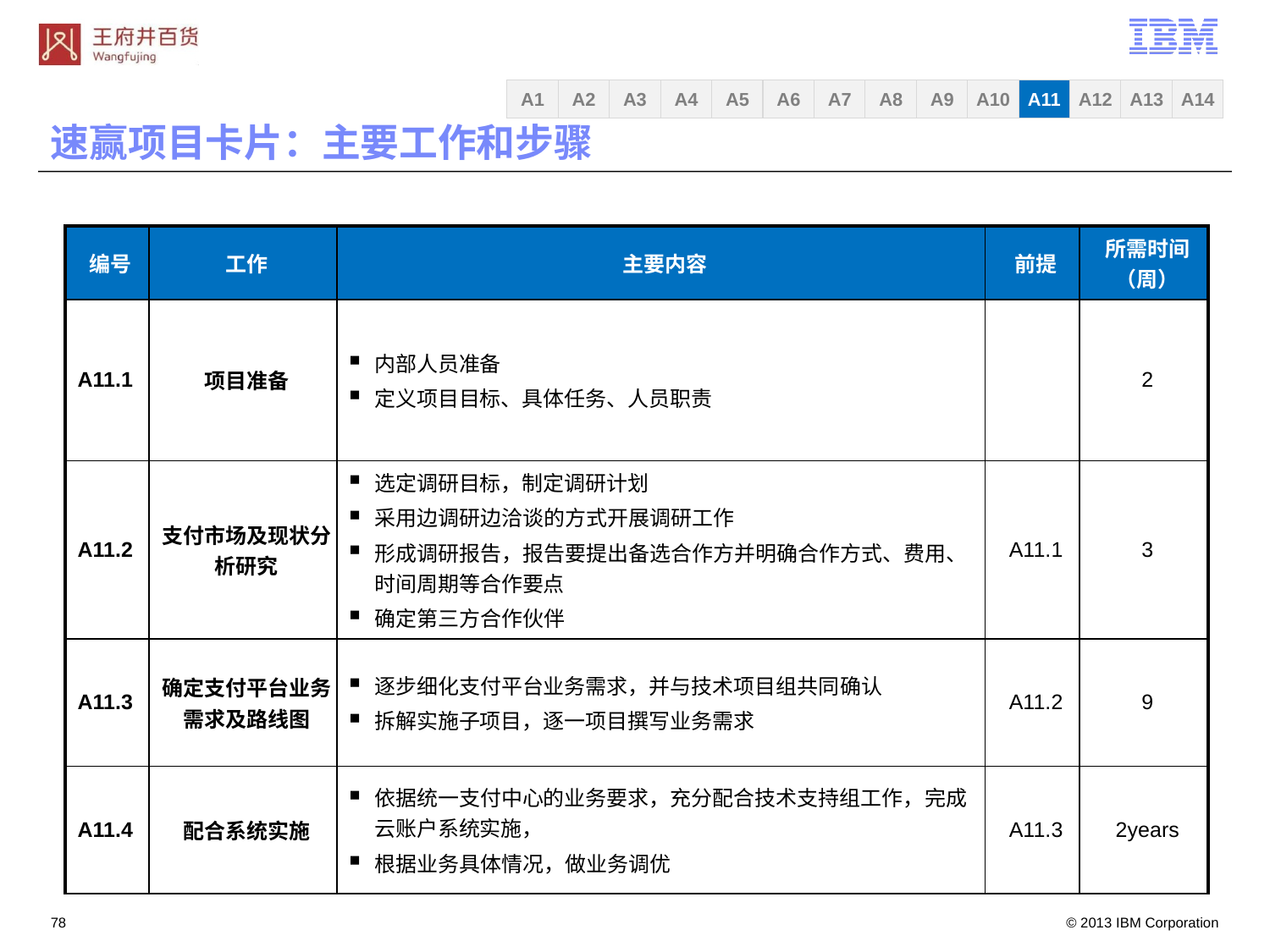

速赢项目卡片：主要工作和步骤
A3
A4
A5
A6
A7
A8
A9
A10
A11
A12
A13
A14
A1
A2
| 编号 | 工作 | 主要内容 | 前提 | 所需时间（周） |
| --- | --- | --- | --- | --- |
| A11.1 | 项目准备 | 内部人员准备 定义项目目标、具体任务、人员职责 |  | 2 |
| A11.2 | 支付市场及现状分析研究 | 选定调研目标，制定调研计划 采用边调研边洽谈的方式开展调研工作 形成调研报告，报告要提出备选合作方并明确合作方式、费用、时间周期等合作要点 确定第三方合作伙伴 | A11.1 | 3 |
| A11.3 | 确定支付平台业务需求及路线图 | 逐步细化支付平台业务需求，并与技术项目组共同确认 拆解实施子项目，逐一项目撰写业务需求 | A11.2 | 9 |
| A11.4 | 配合系统实施 | 依据统一支付中心的业务要求，充分配合技术支持组工作，完成云账户系统实施， 根据业务具体情况，做业务调优 | A11.3 | 2years |
78